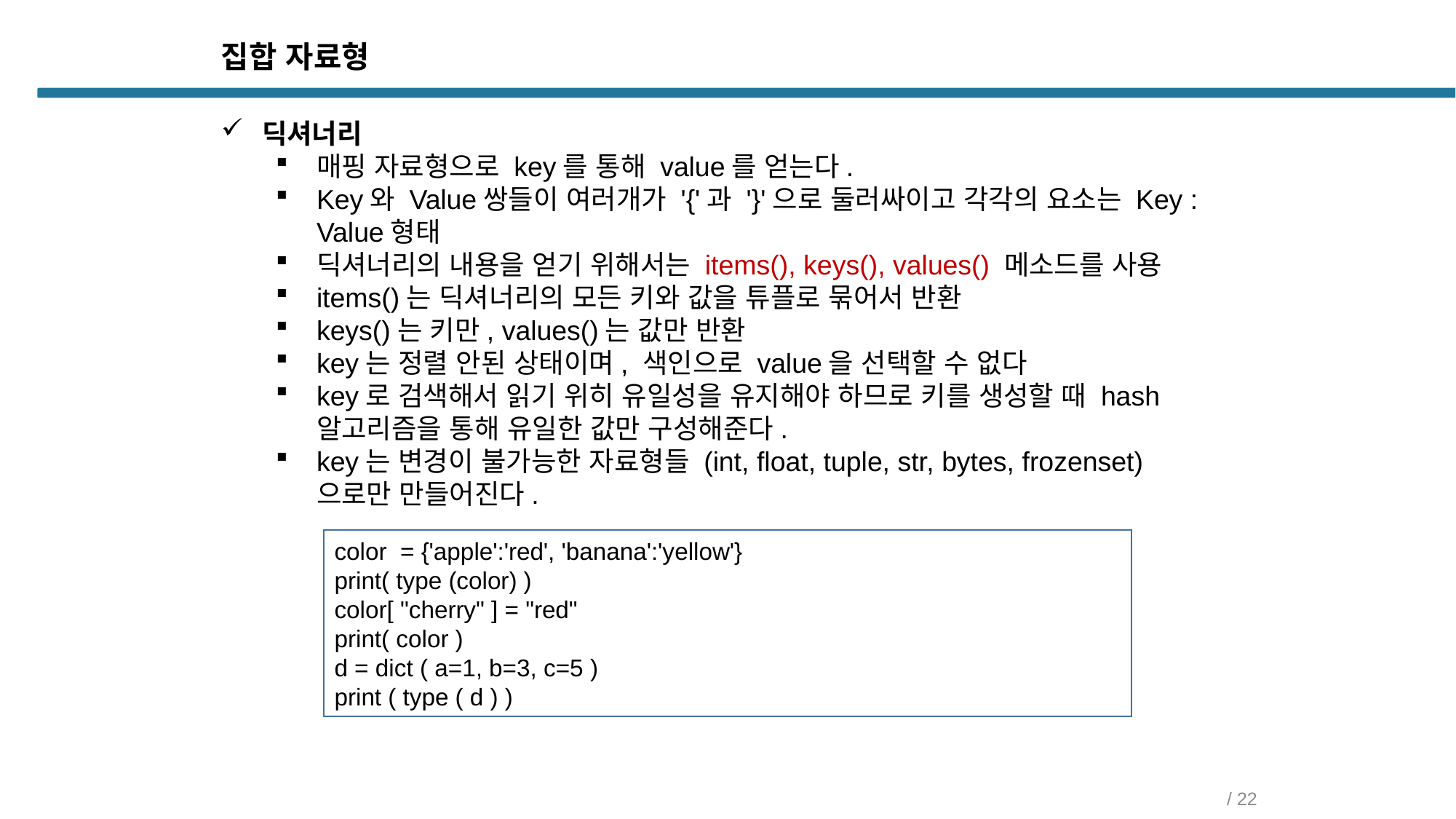

집합 자료형
딕셔너리
매핑 자료형으로 key를 통해 value를 얻는다.
Key와 Value쌍들이 여러개가 '{'과 '}'으로 둘러싸이고 각각의 요소는 Key : Value형태
딕셔너리의 내용을 얻기 위해서는 items(), keys(), values() 메소드를 사용
items()는 딕셔너리의 모든 키와 값을 튜플로 묶어서 반환
keys()는 키만, values()는 값만 반환
key는 정렬 안된 상태이며, 색인으로 value을 선택할 수 없다
key로 검색해서 읽기 위히 유일성을 유지해야 하므로 키를 생성할 때 hash 알고리즘을 통해 유일한 값만 구성해준다.
key는 변경이 불가능한 자료형들 (int, float, tuple, str, bytes, frozenset)으로만 만들어진다.
color  = {'apple':'red', 'banana':'yellow'}
print( type (color) )
color[ "cherry" ] = "red"
print( color )
d = dict ( a=1, b=3, c=5 )
print ( type ( d ) )
/ 22